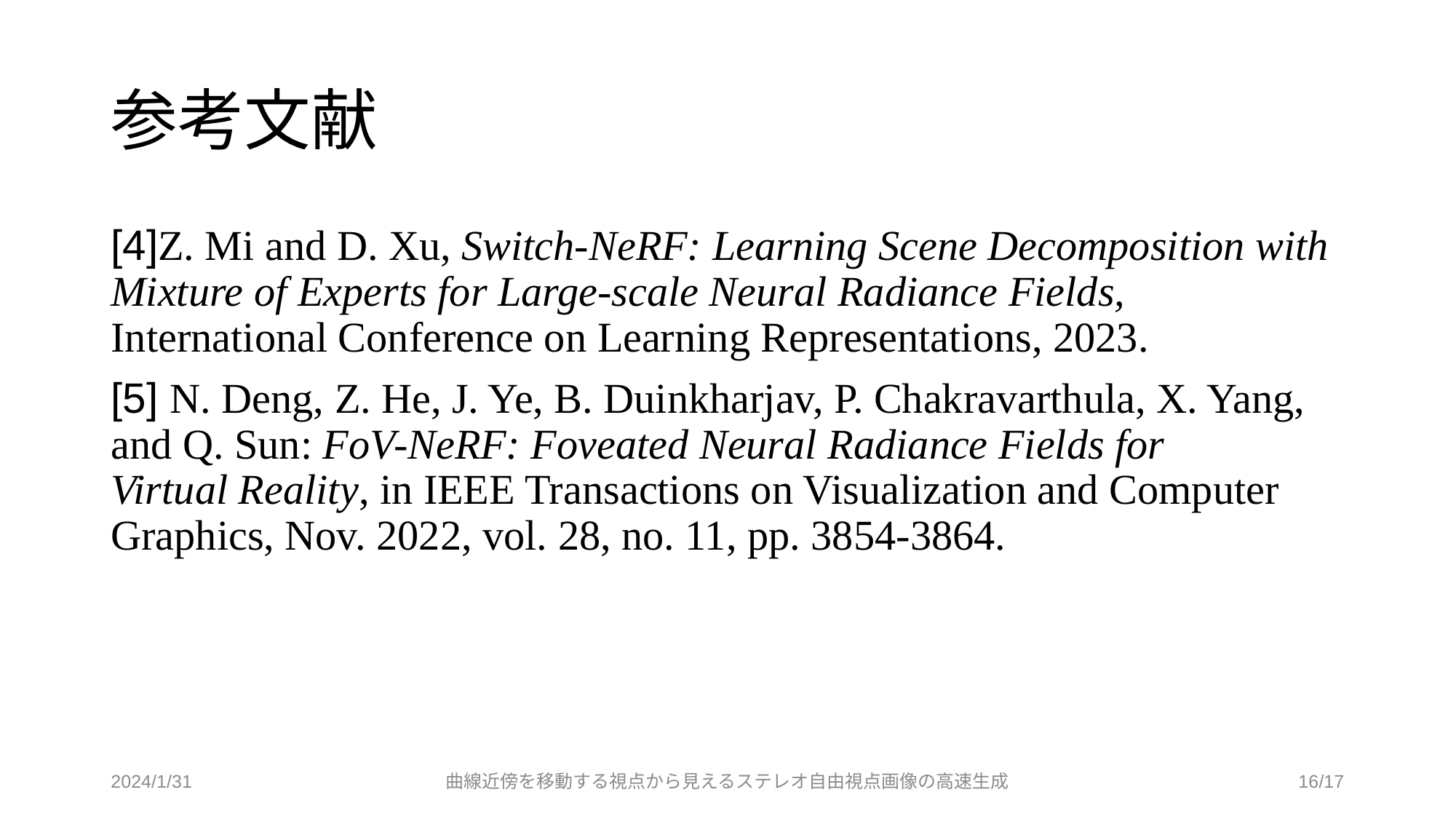

# 参考文献
[4]Z. Mi and D. Xu, Switch-NeRF: Learning Scene Decomposition with Mixture of Experts for Large-scale Neural Radiance Fields, International Conference on Learning Representations, 2023.
[5] N. Deng, Z. He, J. Ye, B. Duinkharjav, P. Chakravarthula, X. Yang,
and Q. Sun: FoV-NeRF: Foveated Neural Radiance Fields for
Virtual Reality, in IEEE Transactions on Visualization and Computer Graphics, Nov. 2022, vol. 28, no. 11, pp. 3854-3864.
2024/1/31
曲線近傍を移動する視点から見えるステレオ自由視点画像の高速生成
16/17